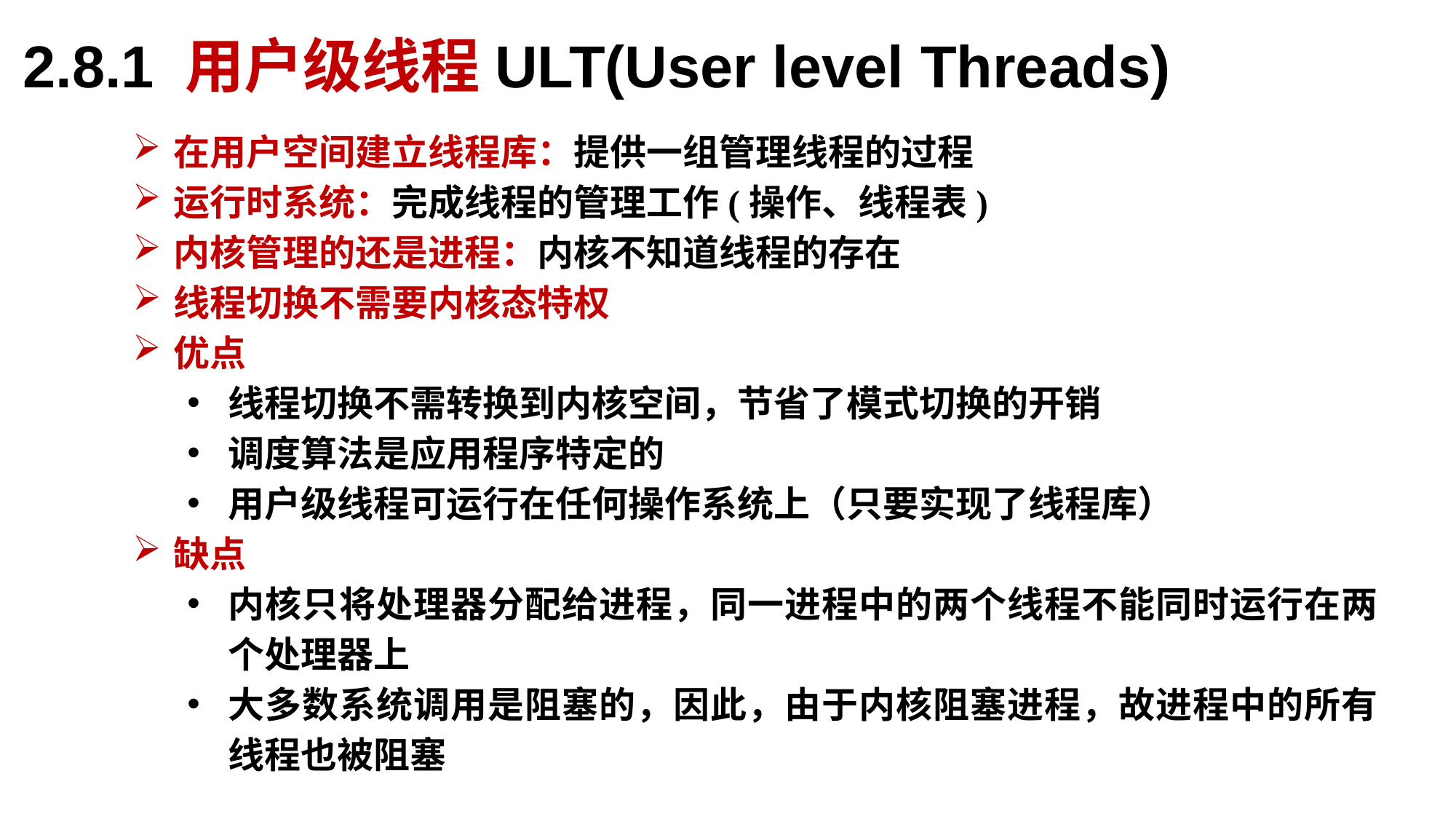

2.8.1 用户级线程ULT(User level Threads)
2.8.2 线程的实现
在用户空间建立线程库：提供一组管理线程的过程
运行时系统：完成线程的管理工作(操作、线程表)
内核管理的还是进程：内核不知道线程的存在
线程切换不需要内核态特权
优点
线程切换不需转换到内核空间，节省了模式切换的开销
调度算法是应用程序特定的
用户级线程可运行在任何操作系统上（只要实现了线程库）
缺点
内核只将处理器分配给进程，同一进程中的两个线程不能同时运行在两个处理器上
大多数系统调用是阻塞的，因此，由于内核阻塞进程，故进程中的所有线程也被阻塞